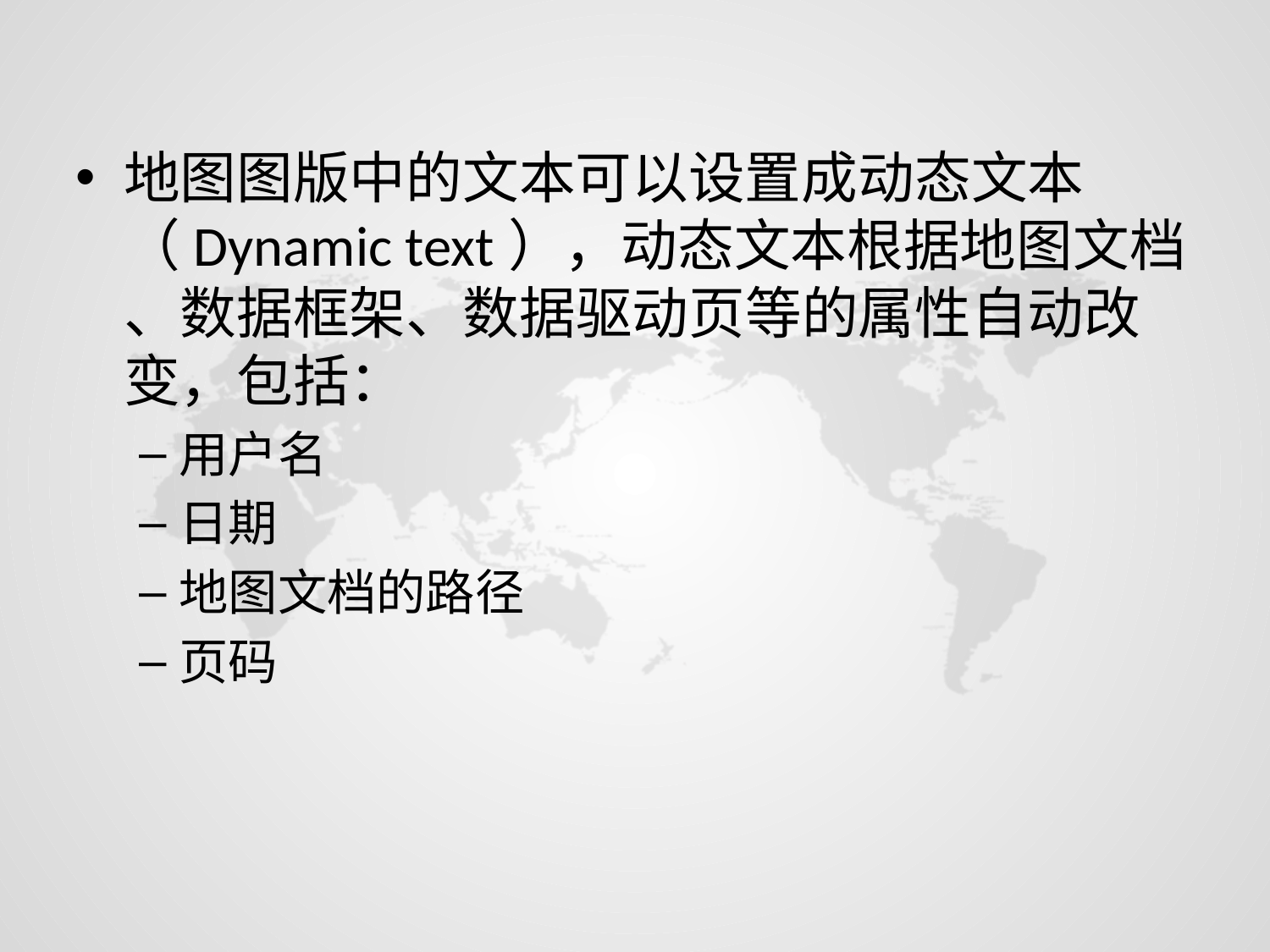

地图图版中的文本可以设置成动态文本（Dynamic text），动态文本根据地图文档 、数据框架、数据驱动页等的属性自动改变，包括：
用户名
日期
地图文档的路径
页码